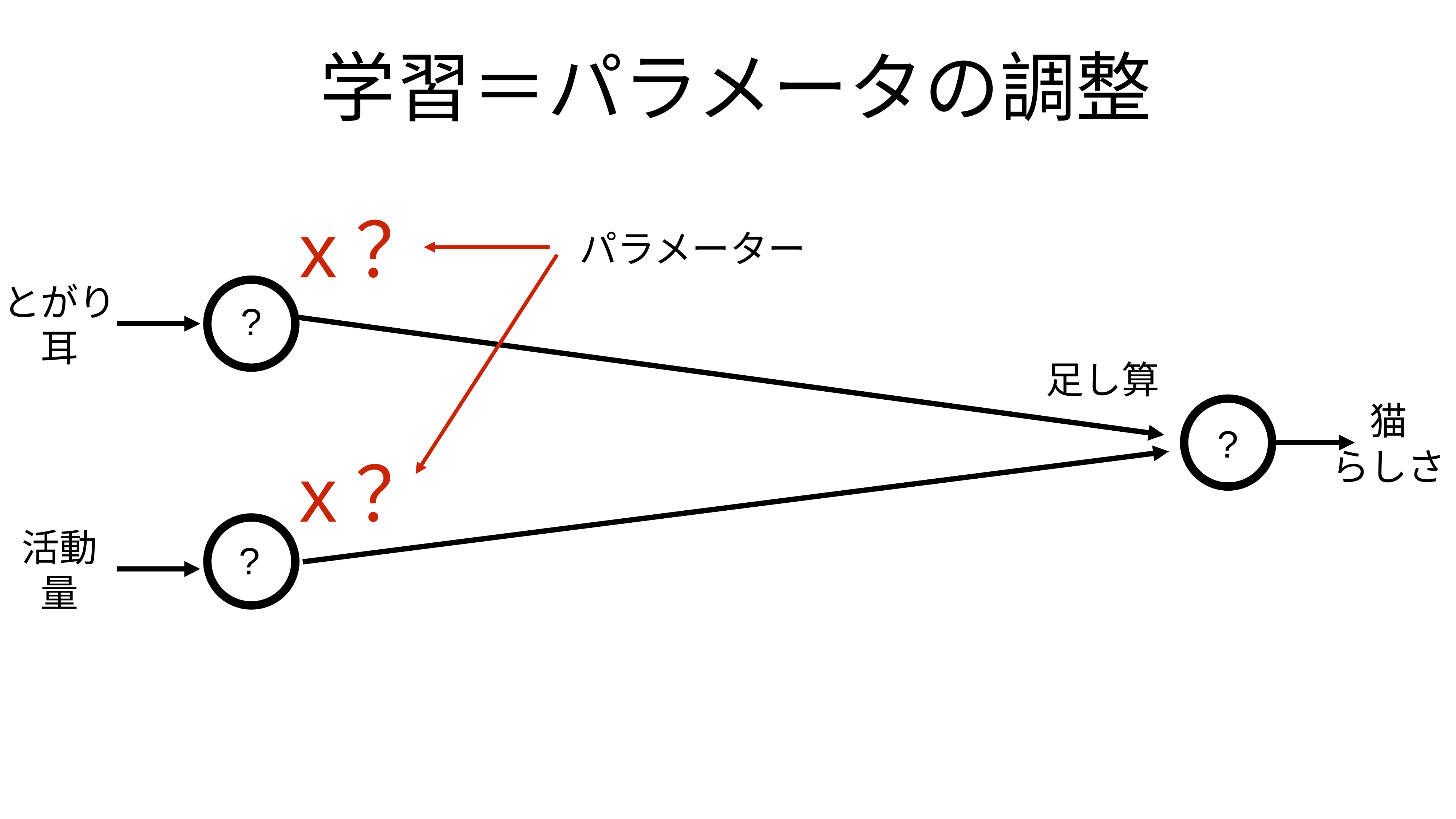

学習＝パラメータの調整
x？
パラメーター

とがり
耳

?

足し算
猫
らしさ

?

x？

活動
量

?